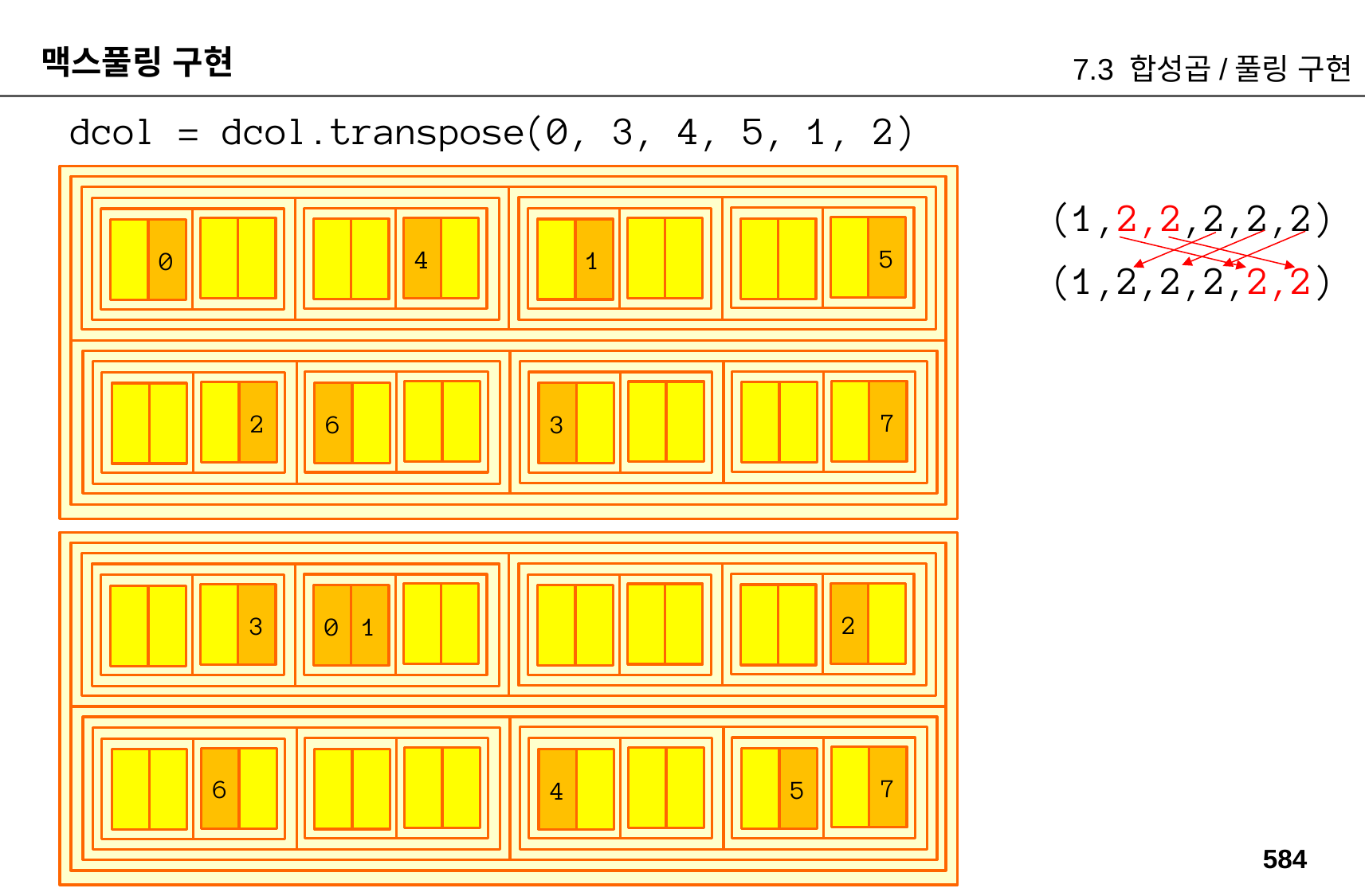

맥스풀링 구현
7.3 합성곱/풀링 구현
dcol = dcol.transpose(0, 3, 4, 5, 1, 2)

(1,2,2,2,2,2)

5
4

1

0
(1,2,2,2,2,2)

7

2

6

3

2

3

0
1

7

6

5

4